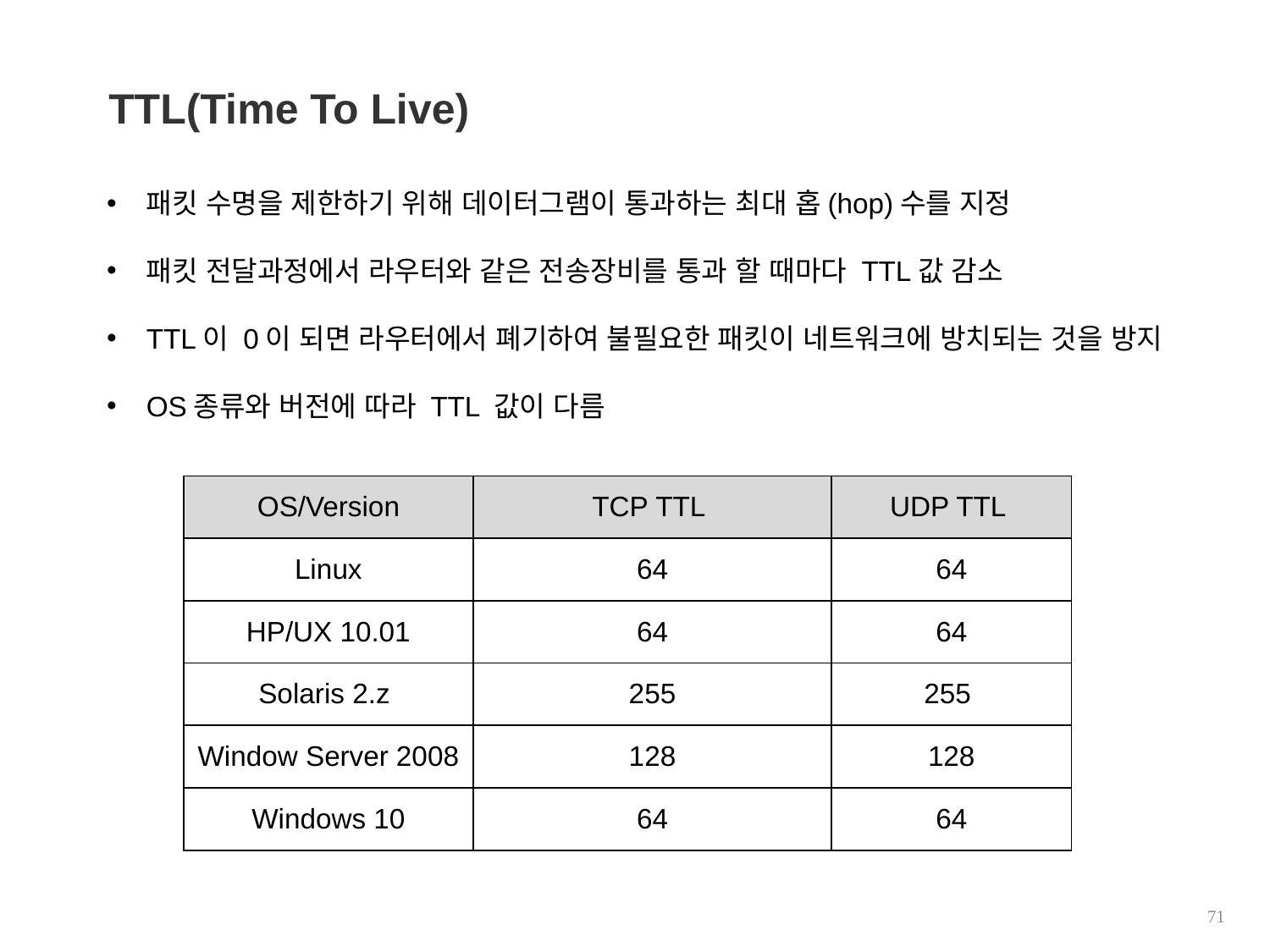

TTL(Time To Live)
패킷 수명을 제한하기 위해 데이터그램이 통과하는 최대 홉(hop)수를 지정
패킷 전달과정에서 라우터와 같은 전송장비를 통과 할 때마다 TTL값 감소
TTL이 0이 되면 라우터에서 폐기하여 불필요한 패킷이 네트워크에 방치되는 것을 방지
OS종류와 버전에 따라 TTL 값이 다름

| OS/Version | TCP TTL | UDP TTL |
| --- | --- | --- |
| Linux | 64 | 64 |
| HP/UX 10.01 | 64 | 64 |
| Solaris 2.z | 255 | 255 |
| Window Server 2008 | 128 | 128 |
| Windows 10 | 64 | 64 |
71